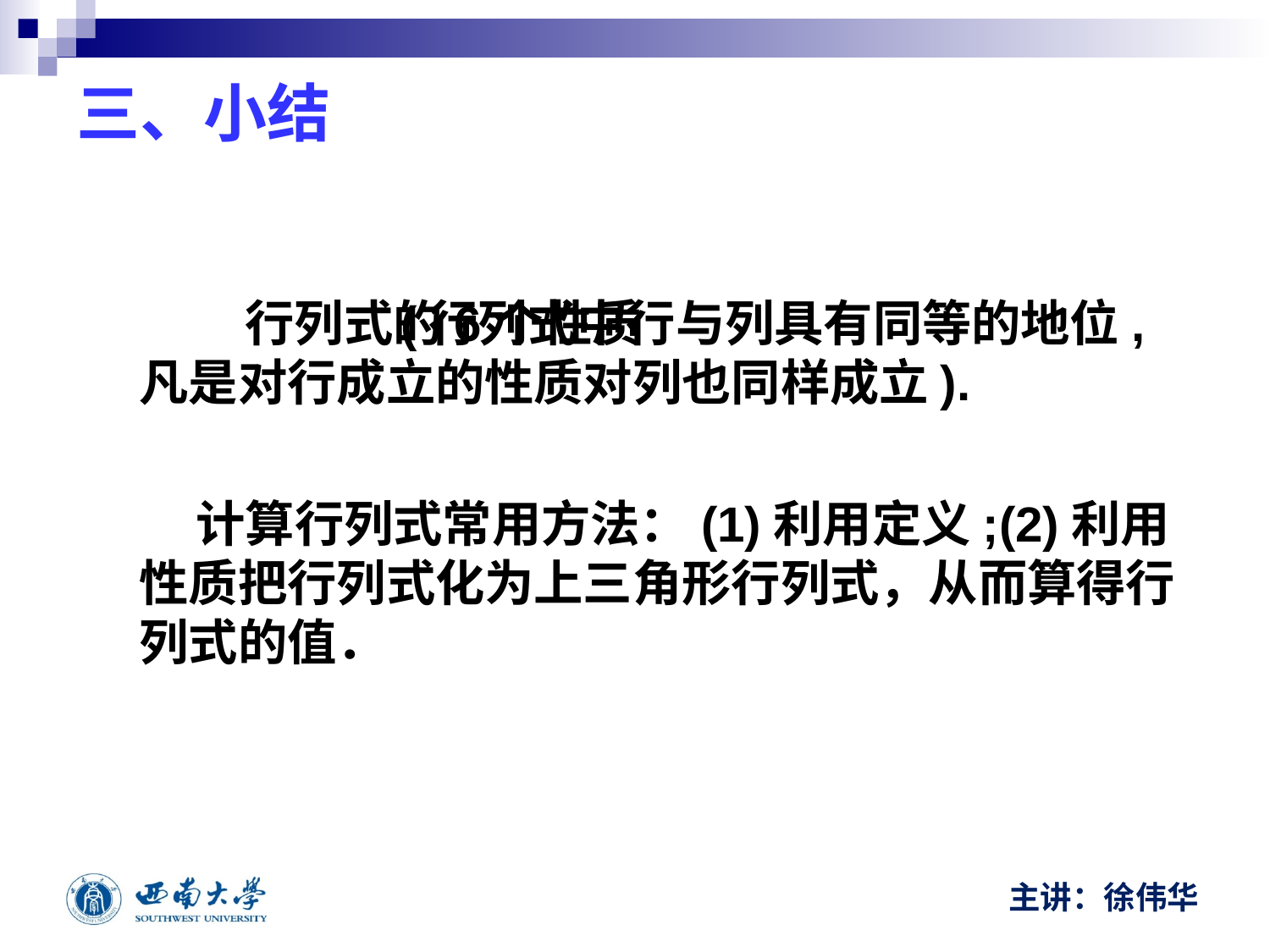

# 三、小结
                   (行列式中行与列具有同等的地位, 凡是对行成立的性质对列也同样成立).
行列式的6个性质
    计算行列式常用方法：(1)利用定义;(2)利用性质把行列式化为上三角形行列式，从而算得行列式的值．